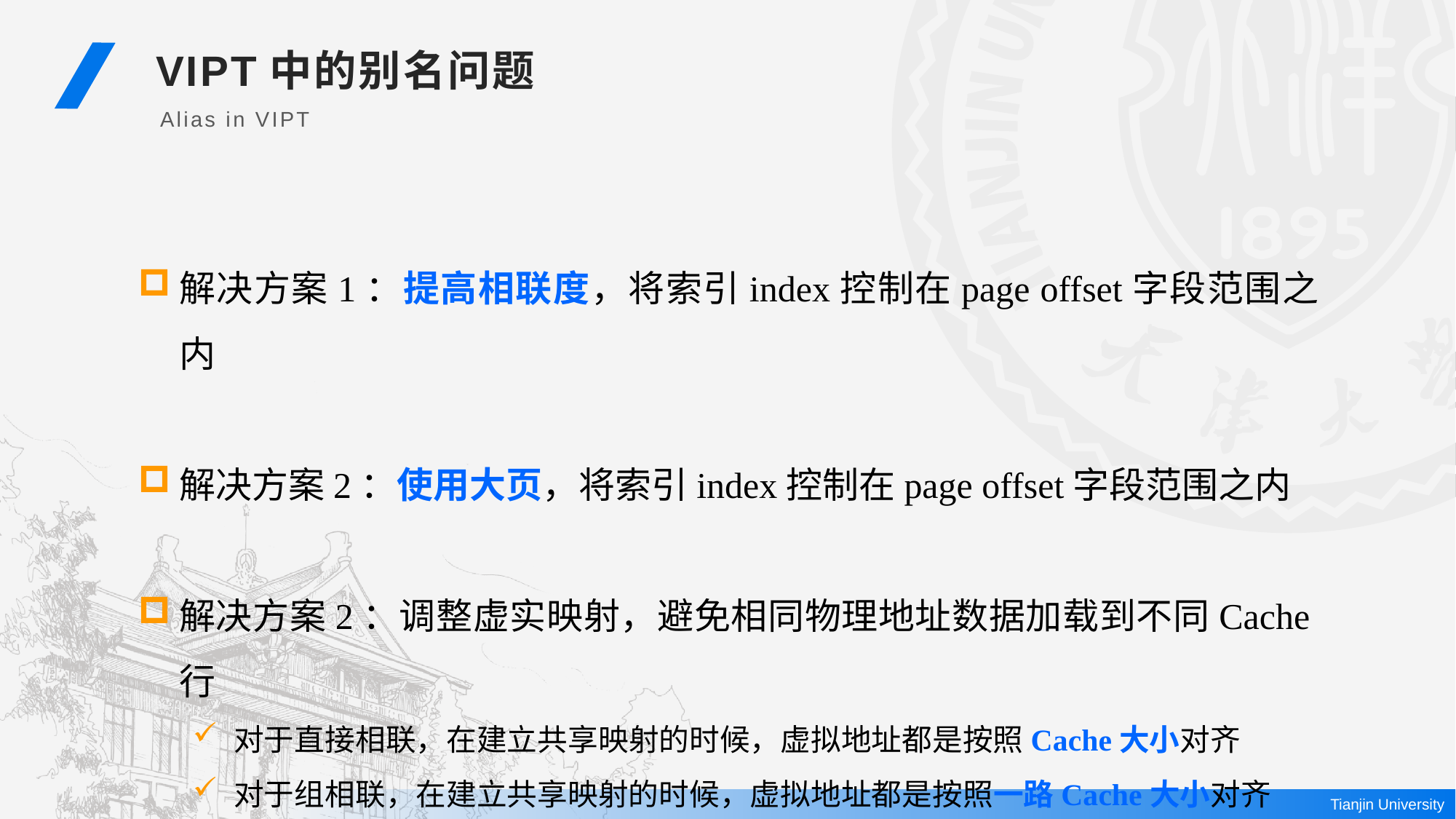

VIPT中的别名问题
Alias in VIPT
解决方案1：提高相联度，将索引index控制在page offset字段范围之内

解决方案2：使用大页，将索引index控制在page offset字段范围之内

解决方案2：调整虚实映射，避免相同物理地址数据加载到不同Cache行
对于直接相联，在建立共享映射的时候，虚拟地址都是按照Cache大小对齐
对于组相联，在建立共享映射的时候，虚拟地址都是按照一路Cache大小对齐